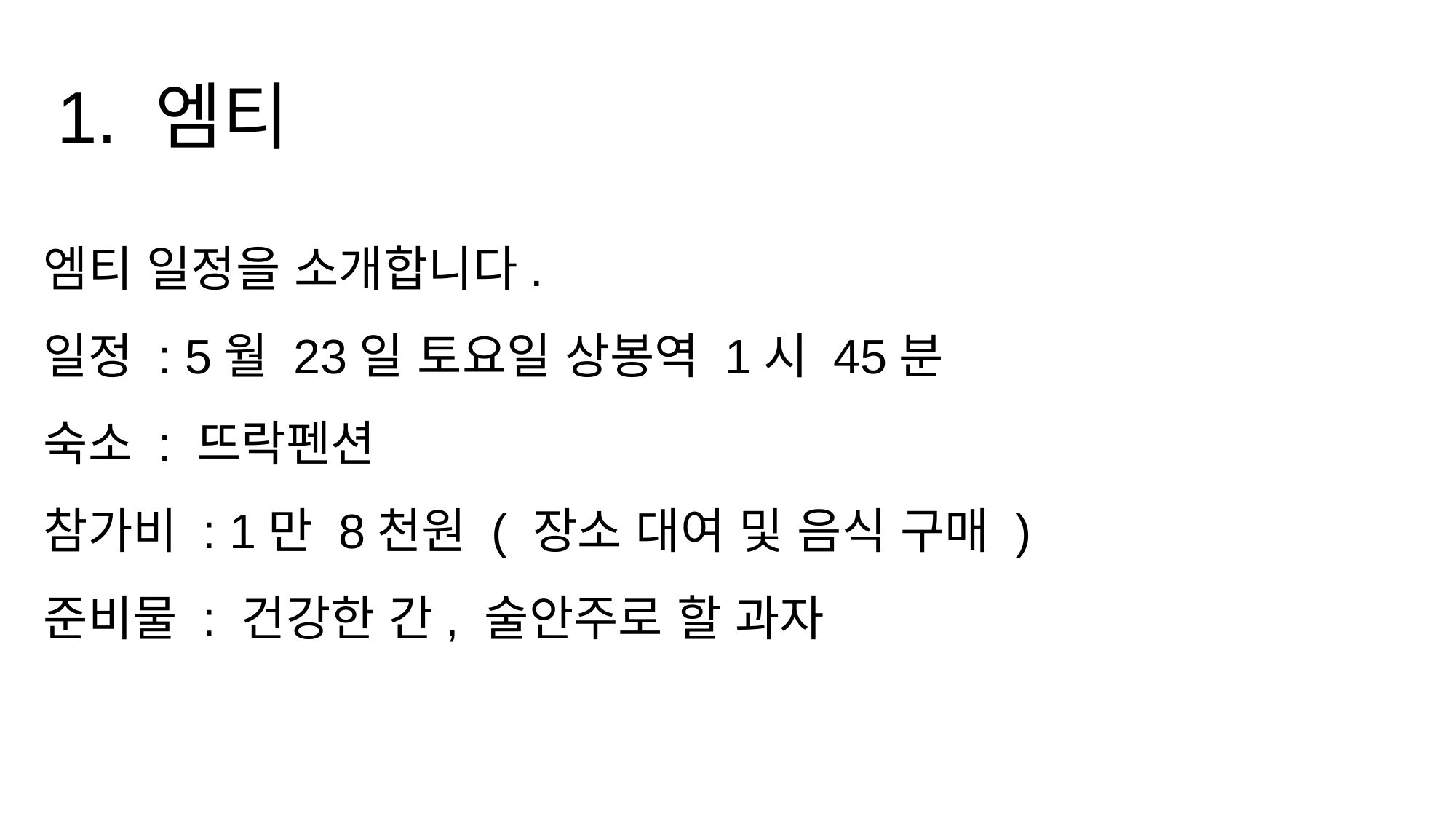

1. 엠티
엠티 일정을 소개합니다.
일정 : 5월 23일 토요일 상봉역 1시 45분
숙소 : 뜨락펜션
참가비 : 1만 8천원 ( 장소 대여 및 음식 구매 )
준비물 : 건강한 간, 술안주로 할 과자